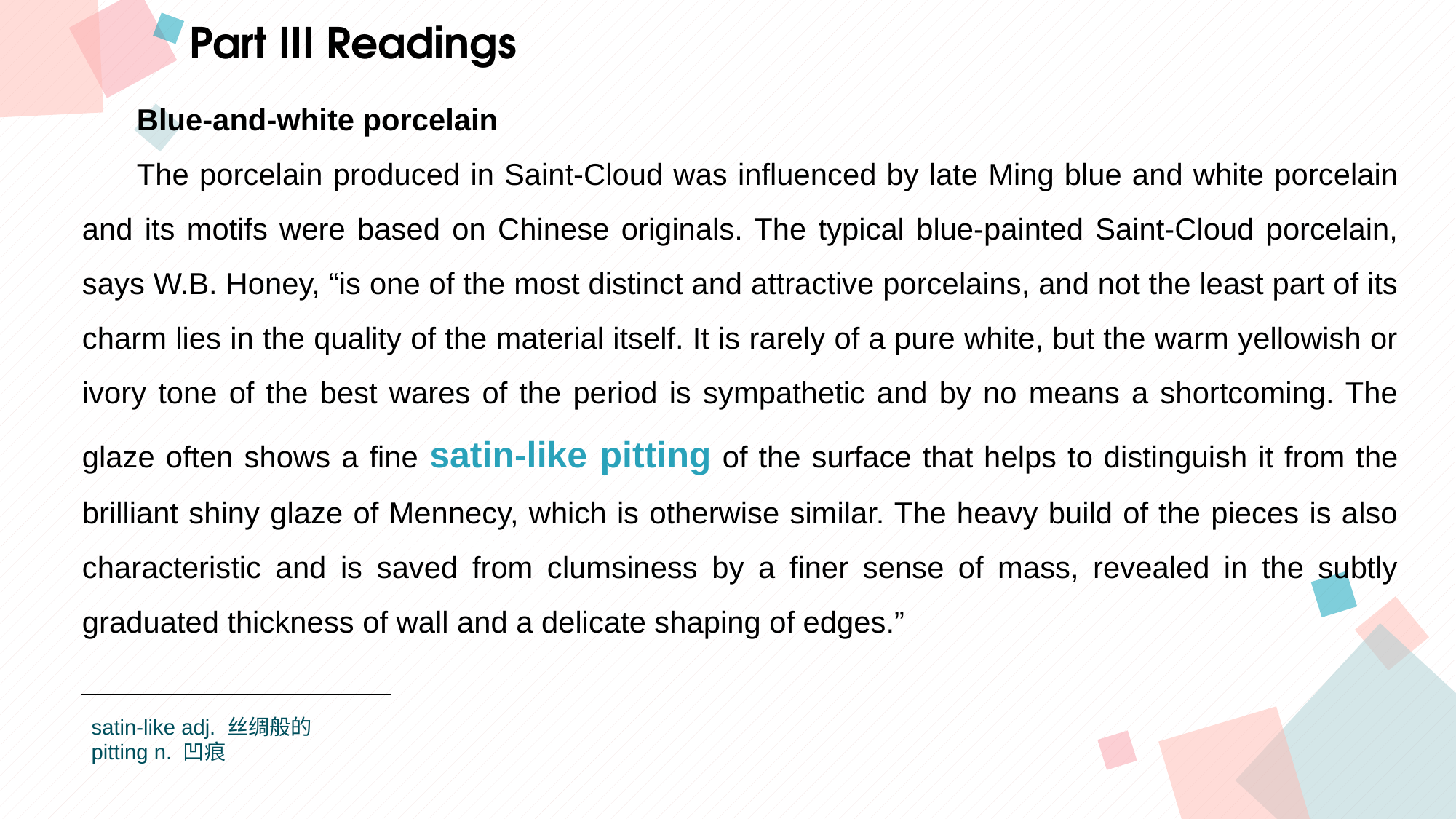

Part III Readings
Blue-and-white porcelain
The porcelain produced in Saint-Cloud was influenced by late Ming blue and white porcelain and its motifs were based on Chinese originals. The typical blue-painted Saint-Cloud porcelain, says W.B. Honey, “is one of the most distinct and attractive porcelains, and not the least part of its charm lies in the quality of the material itself. It is rarely of a pure white, but the warm yellowish or ivory tone of the best wares of the period is sympathetic and by no means a shortcoming. The glaze often shows a fine satin-like pitting of the surface that helps to distinguish it from the brilliant shiny glaze of Mennecy, which is otherwise similar. The heavy build of the pieces is also characteristic and is saved from clumsiness by a finer sense of mass, revealed in the subtly graduated thickness of wall and a delicate shaping of edges.”
点击此处添加标题
点击此处添加标题
标题数字等都可以通过点击和重新输入进行更改，顶部“开始”面板中可以对字体、字号、颜色等进行修改。建议正文8-14号字，1.3倍字间距。
标题数字等都可以通过点击和重新输入进行更改，顶部“开始”面板中可以对字体、字号、颜色等进行修改。建议正文8-14号字，1.3倍字间距。
标题数字等都可以通过点击和重新输入进行更改，顶部“开始”面板中可以对字体、字号、颜色等进行修改。建议正文8-14号字，1.3倍字间距。
点击此处添加标题
标题数字等都可以通过点击和重新输入进行更改，顶部“开始”面板中可以对字体、字号、颜色等进行修改。建议正文8-14号字，1.3倍字间距。
satin-like adj. 丝绸般的
pitting n. 凹痕